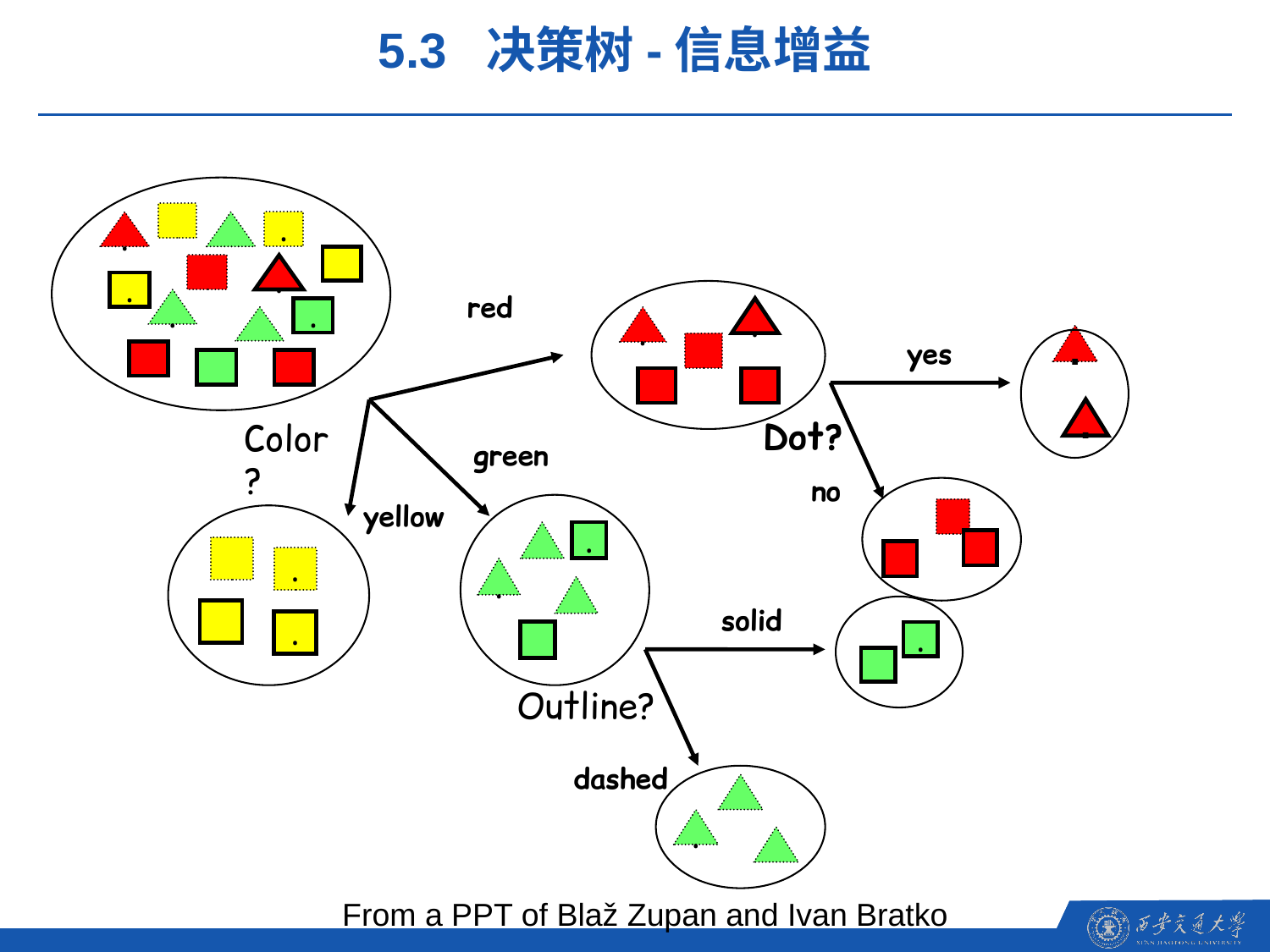

5.3  决策树-信息增益

.

.

.
.
.
.

.
.

red
.
yes

.

Dot?
Color?
green
no

yellow

.
.

.

.

solid

.

Outline?
dashed

.

From a PPT of Blaž Zupan and Ivan Bratko